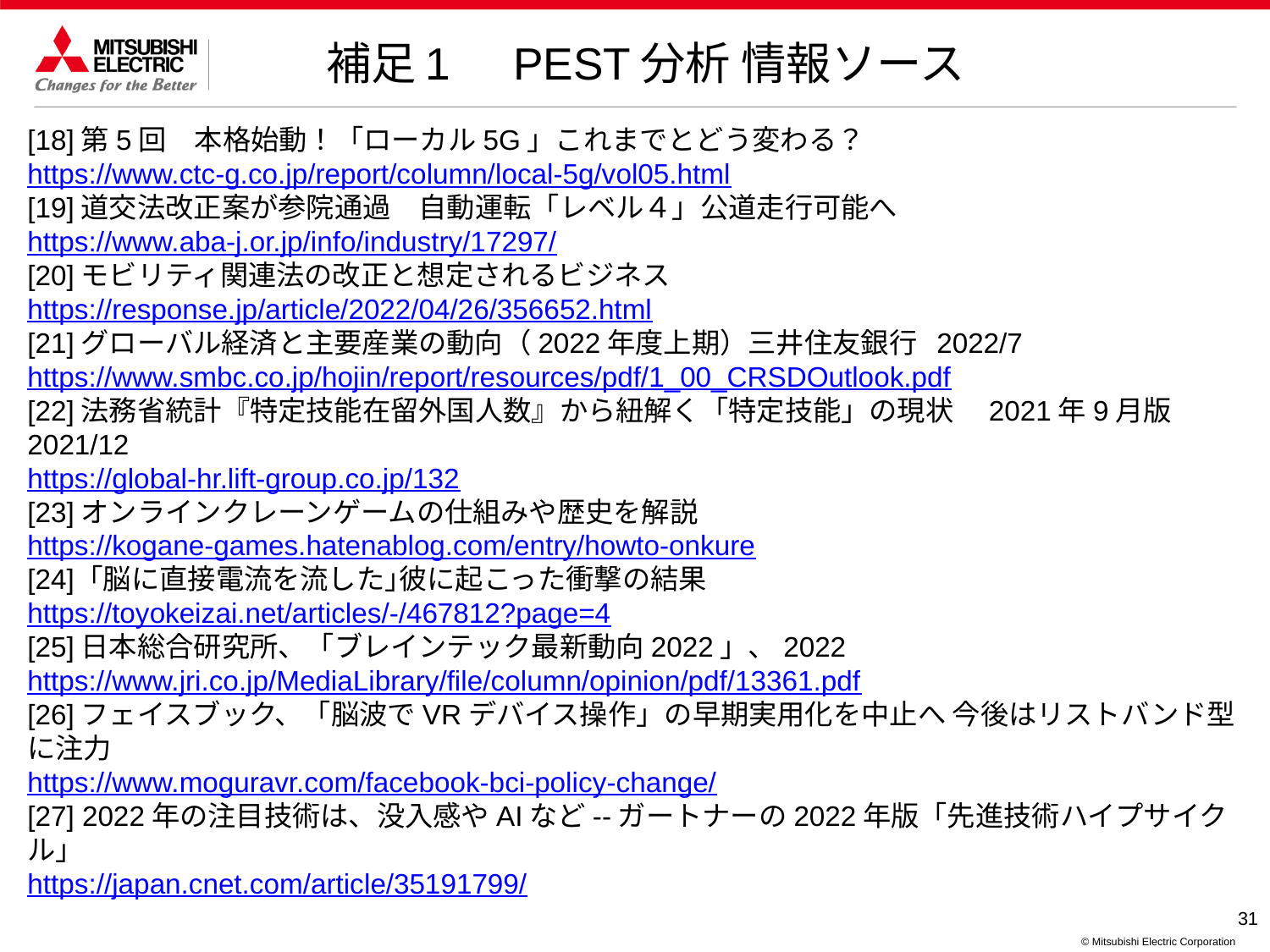

補足1　PEST分析 情報ソース
[18]第5回　本格始動！「ローカル5G」これまでとどう変わる？
https://www.ctc-g.co.jp/report/column/local-5g/vol05.html
[19]道交法改正案が参院通過　自動運転「レベル４」公道走行可能へ
https://www.aba-j.or.jp/info/industry/17297/
[20]モビリティ関連法の改正と想定されるビジネス
https://response.jp/article/2022/04/26/356652.html
[21]グローバル経済と主要産業の動向（2022年度上期）三井住友銀行  2022/7
https://www.smbc.co.jp/hojin/report/resources/pdf/1_00_CRSDOutlook.pdf
[22]法務省統計『特定技能在留外国人数』から紐解く「特定技能」の現状　2021年9月版　2021/12
https://global-hr.lift-group.co.jp/132
[23]オンラインクレーンゲームの仕組みや歴史を解説
https://kogane-games.hatenablog.com/entry/howto-onkure
[24] ｢脳に直接電流を流した｣彼に起こった衝撃の結果
https://toyokeizai.net/articles/-/467812?page=4
[25]日本総合研究所、「ブレインテック最新動向2022」、2022
https://www.jri.co.jp/MediaLibrary/file/column/opinion/pdf/13361.pdf
[26]フェイスブック、「脳波でVRデバイス操作」の早期実用化を中止へ 今後はリストバンド型に注力
https://www.moguravr.com/facebook-bci-policy-change/
[27] 2022年の注目技術は、没入感やAIなど--ガートナーの2022年版「先進技術ハイプサイクル」
https://japan.cnet.com/article/35191799/